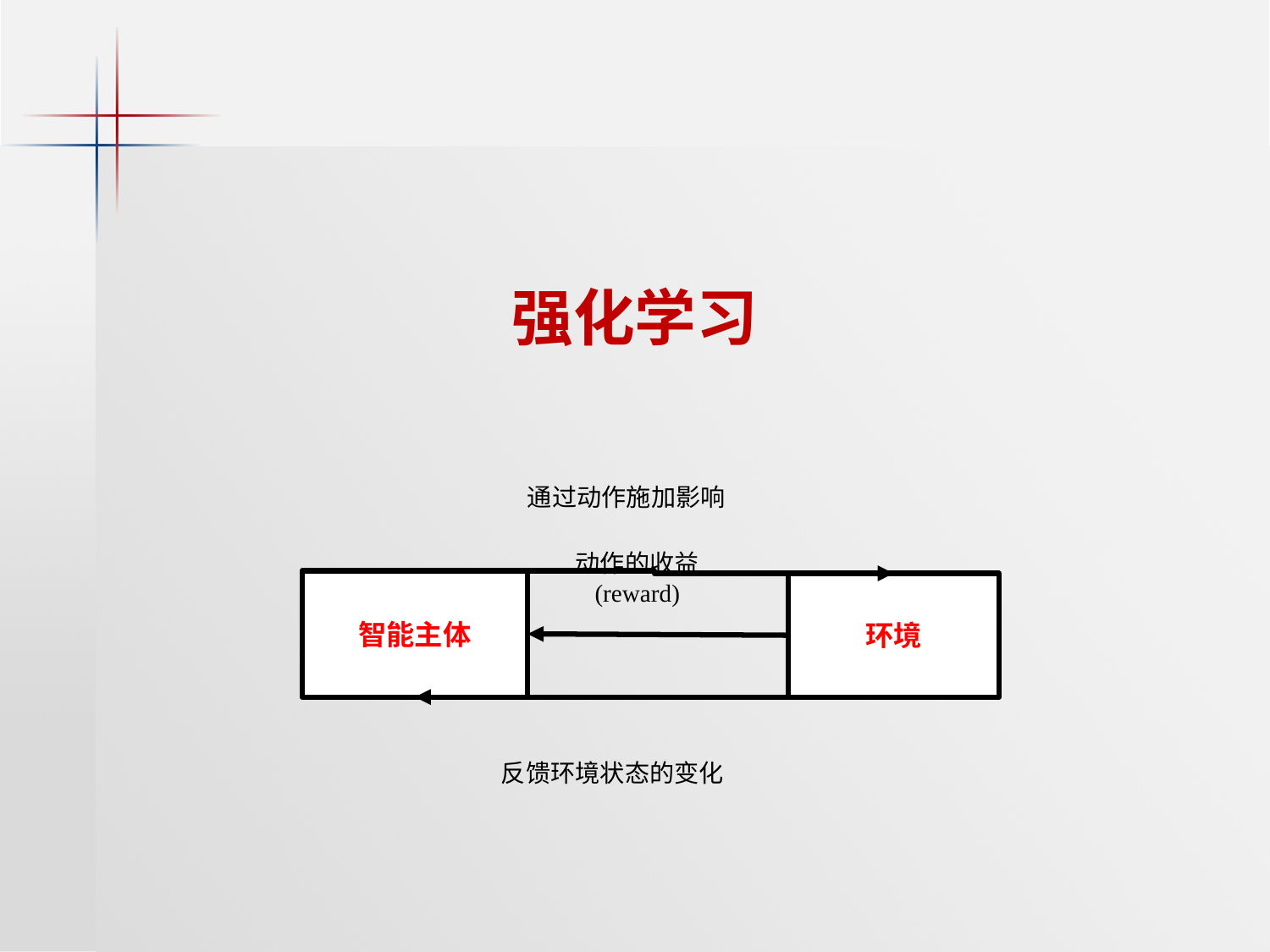

# 强化学习
通过动作施加影响
动作的收益
(reward)
智能主体
环境
反馈环境状态的变化